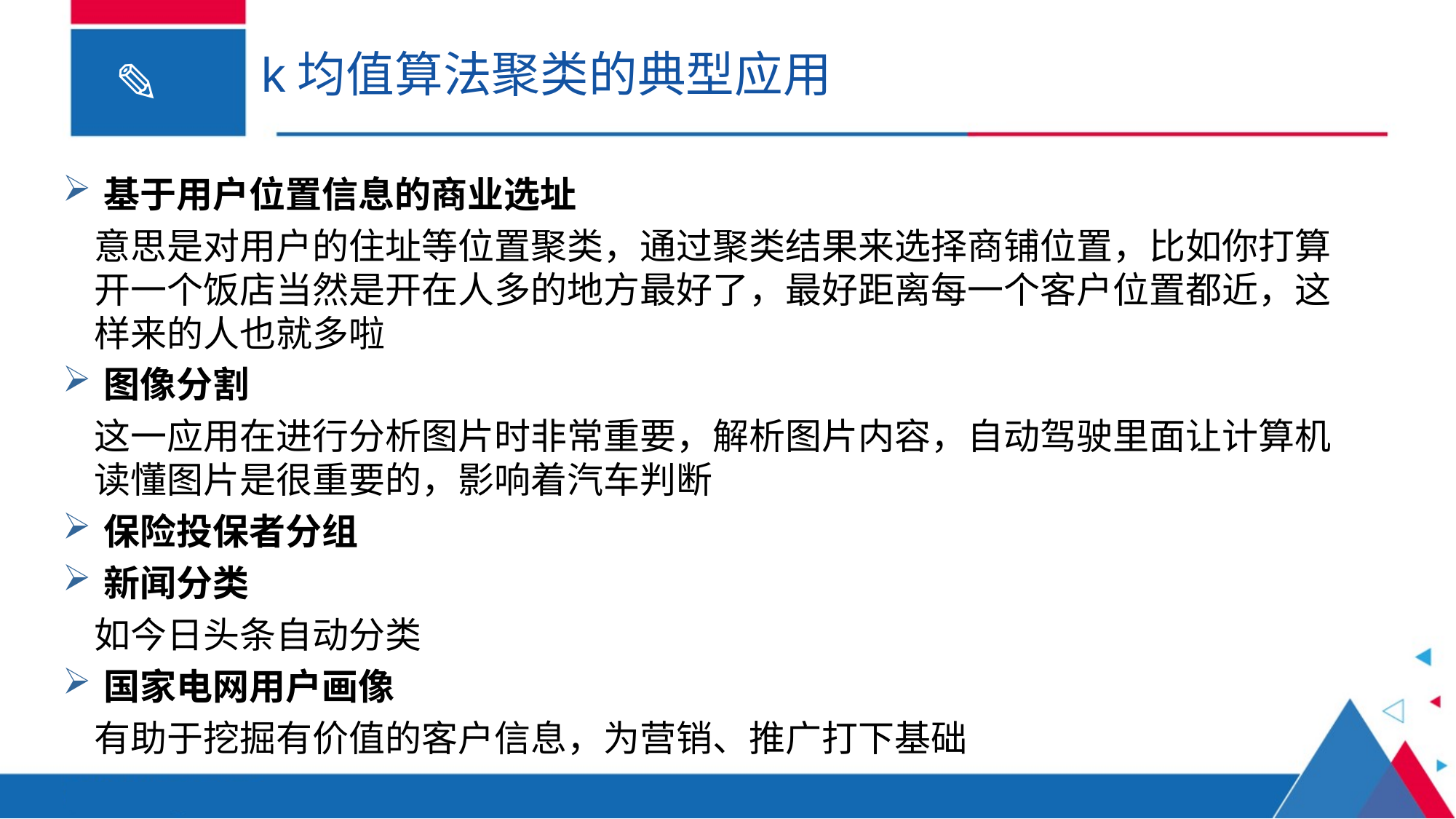

# k均值算法聚类的典型应用
基于用户位置信息的商业选址
意思是对用户的住址等位置聚类，通过聚类结果来选择商铺位置，比如你打算开一个饭店当然是开在人多的地方最好了，最好距离每一个客户位置都近，这样来的人也就多啦
图像分割
这一应用在进行分析图片时非常重要，解析图片内容，自动驾驶里面让计算机读懂图片是很重要的，影响着汽车判断
保险投保者分组
新闻分类
如今日头条自动分类
国家电网用户画像
有助于挖掘有价值的客户信息，为营销、推广打下基础